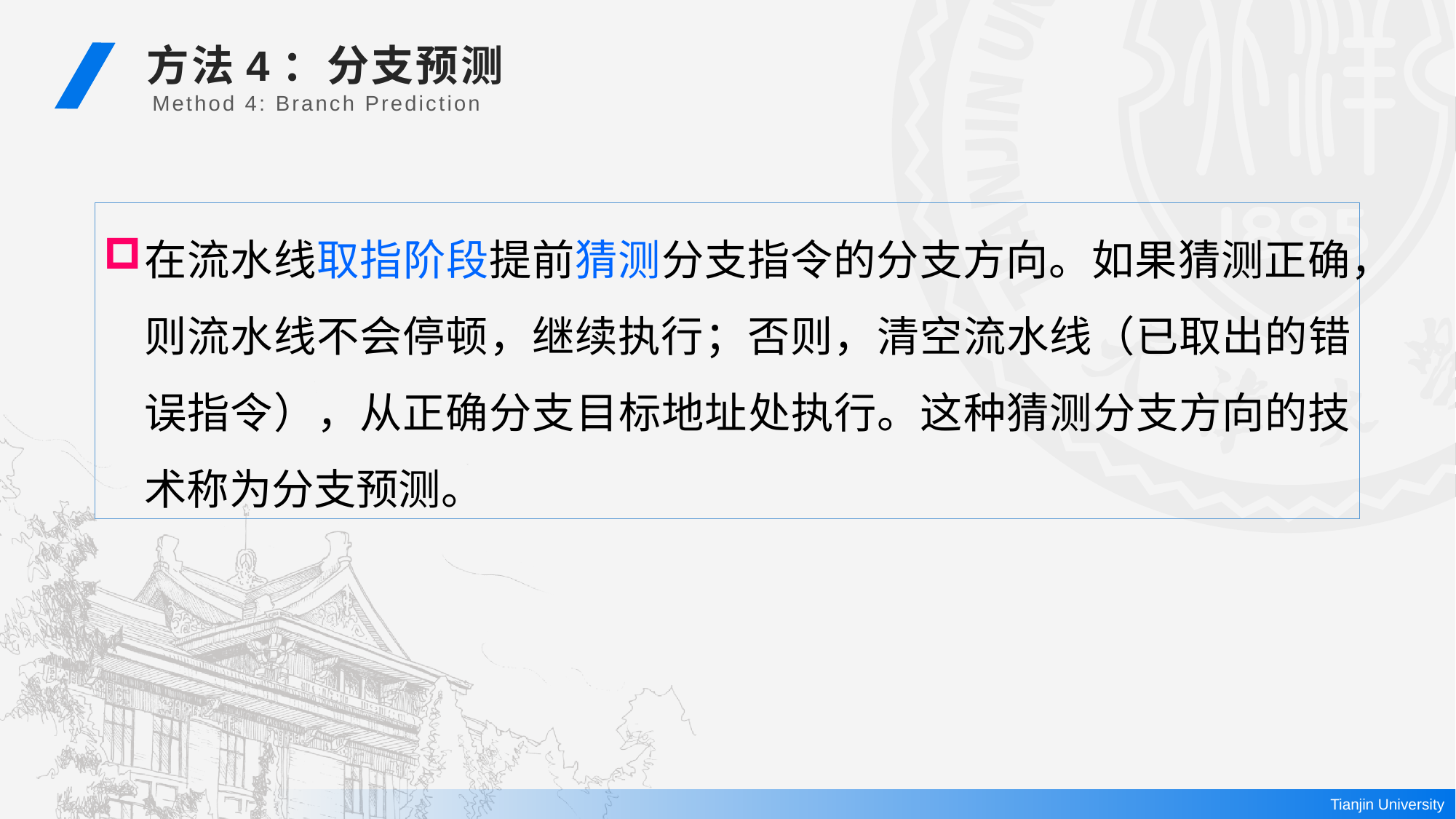

方法4：分支预测
Method 4: Branch Prediction
在流水线取指阶段提前猜测分支指令的分支方向。如果猜测正确，则流水线不会停顿，继续执行；否则，清空流水线（已取出的错误指令），从正确分支目标地址处执行。这种猜测分支方向的技术称为分支预测。